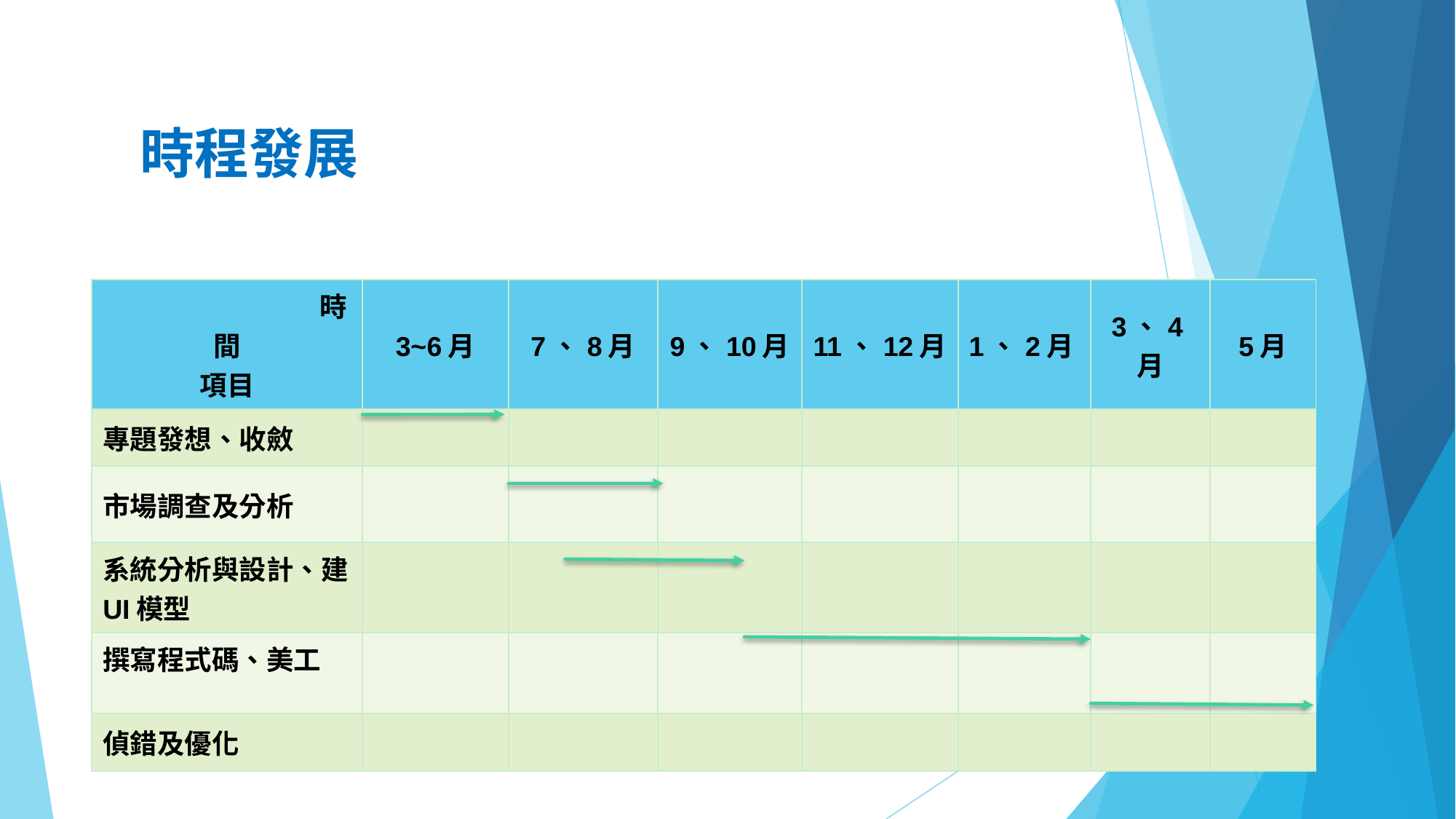

# 時程發展
| 時間 項目 | 3~6月 | 7、8月 | 9、10月 | 11、12月 | 1、2月 | 3、4月 | 5月 |
| --- | --- | --- | --- | --- | --- | --- | --- |
| 專題發想、收斂 |  |  |  |  |  |  |  |
| 市場調查及分析 |  |  |  |  |  |  |  |
| 系統分析與設計、建UI模型 |  |  |  |  |  |  |  |
| 撰寫程式碼、美工 |  |  |  |  |  |  |  |
| 偵錯及優化 |  |  |  |  |  |  |  |